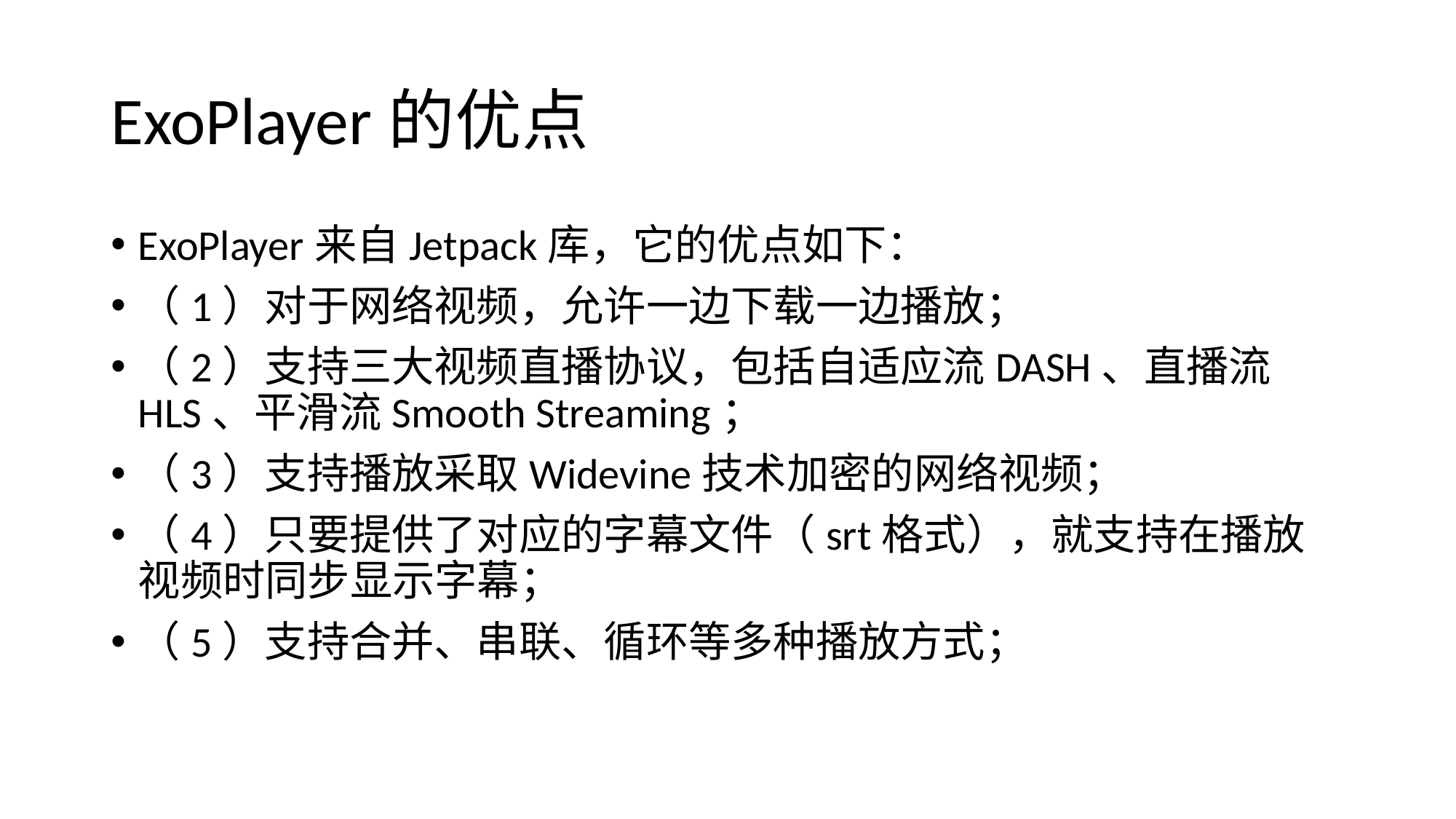

# ExoPlayer的优点
ExoPlayer来自Jetpack库，它的优点如下：
（1）对于网络视频，允许一边下载一边播放；
（2）支持三大视频直播协议，包括自适应流DASH、直播流HLS、平滑流Smooth Streaming；
（3）支持播放采取Widevine技术加密的网络视频；
（4）只要提供了对应的字幕文件（srt格式），就支持在播放视频时同步显示字幕；
（5）支持合并、串联、循环等多种播放方式；